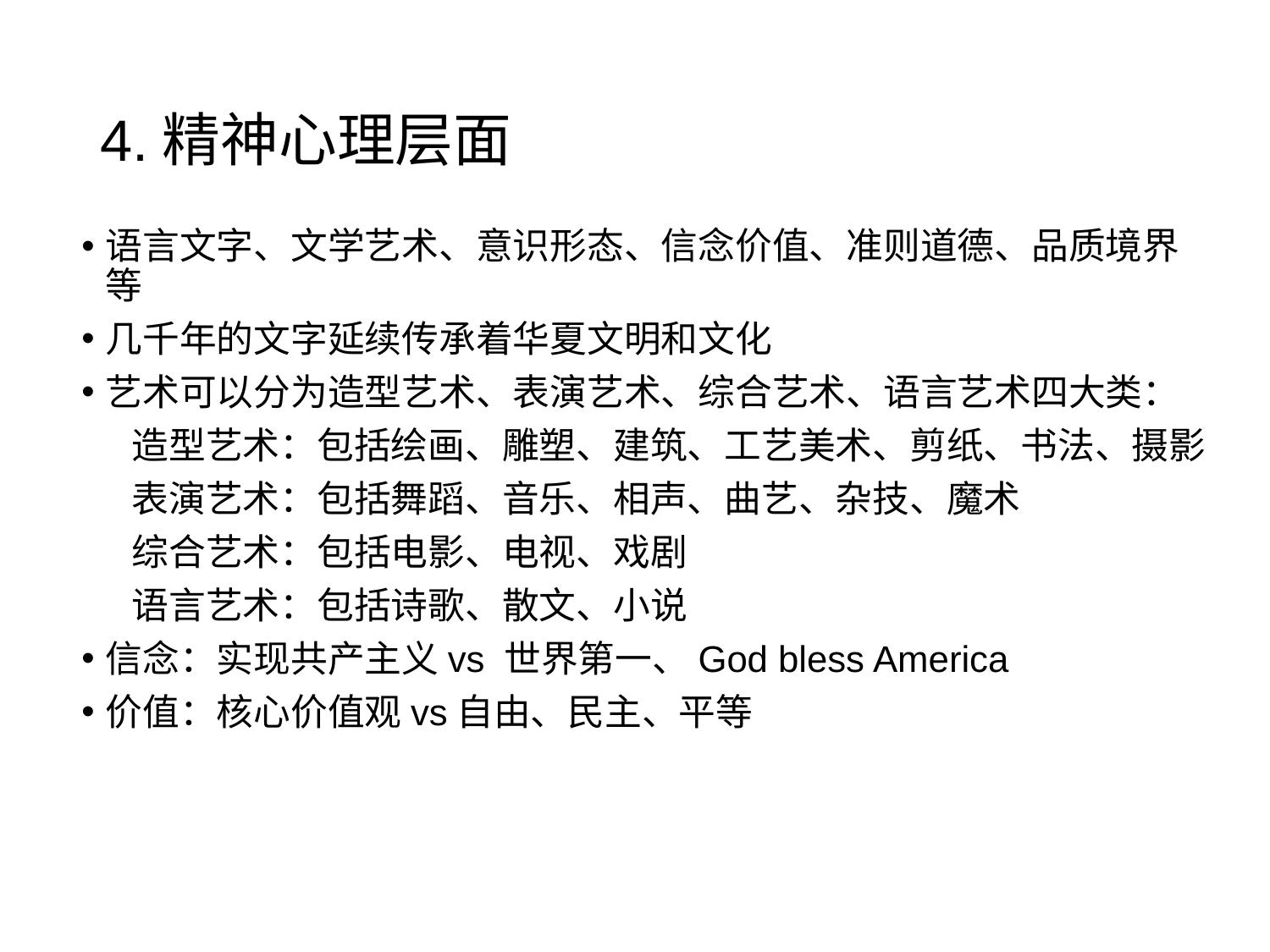

# 4.精神心理层面
语言文字、文学艺术、意识形态、信念价值、准则道德、品质境界等
几千年的文字延续传承着华夏文明和文化
艺术可以分为造型艺术、表演艺术、综合艺术、语言艺术四大类：
     造型艺术：包括绘画、雕塑、建筑、工艺美术、剪纸、书法、摄影
     表演艺术：包括舞蹈、音乐、相声、曲艺、杂技、魔术
     综合艺术：包括电影、电视、戏剧
     语言艺术：包括诗歌、散文、小说
信念：实现共产主义vs 世界第一、God bless America
价值：核心价值观vs自由、民主、平等